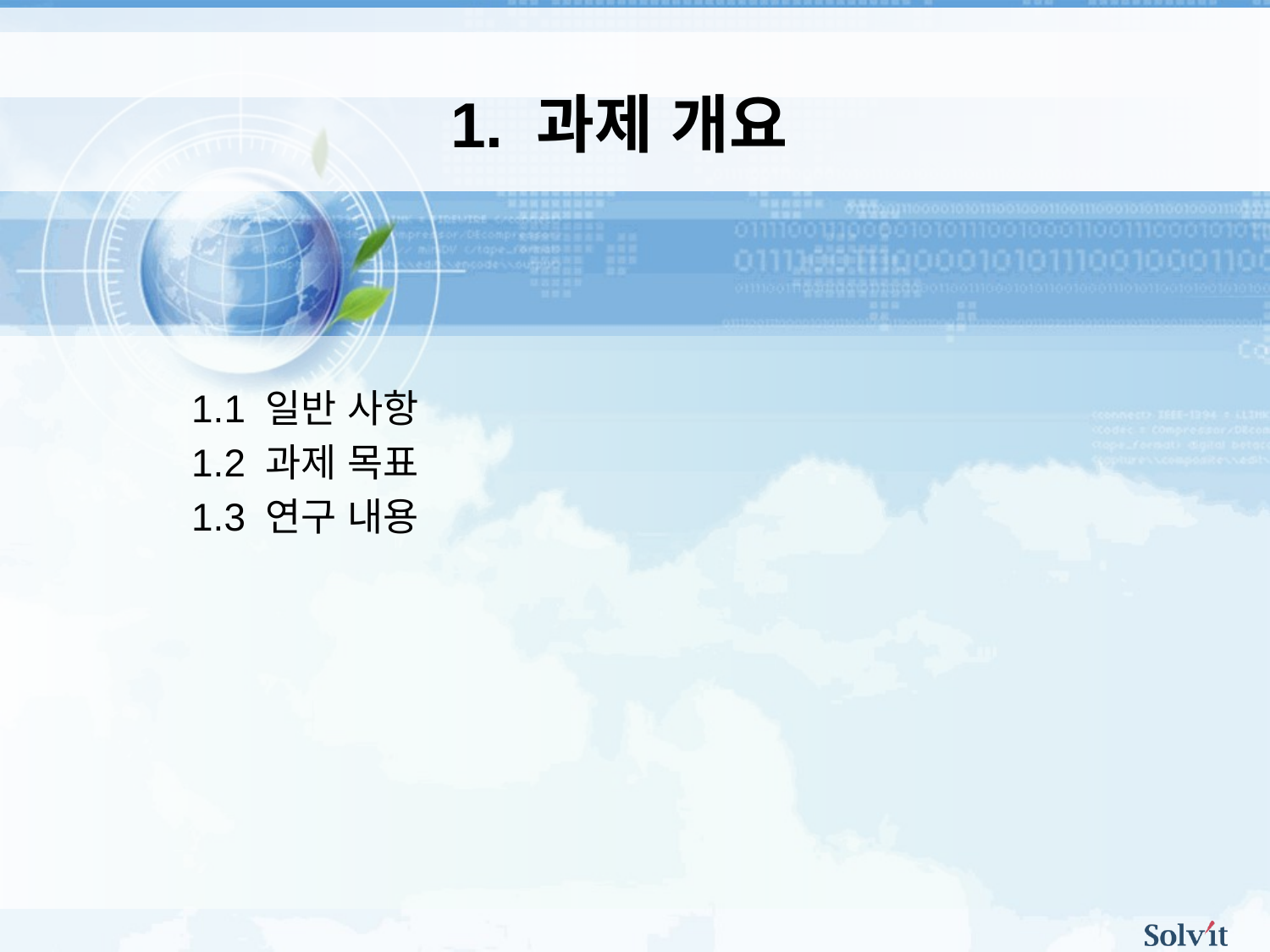

1. 과제 개요
1.1 일반 사항
1.2 과제 목표
1.3 연구 내용